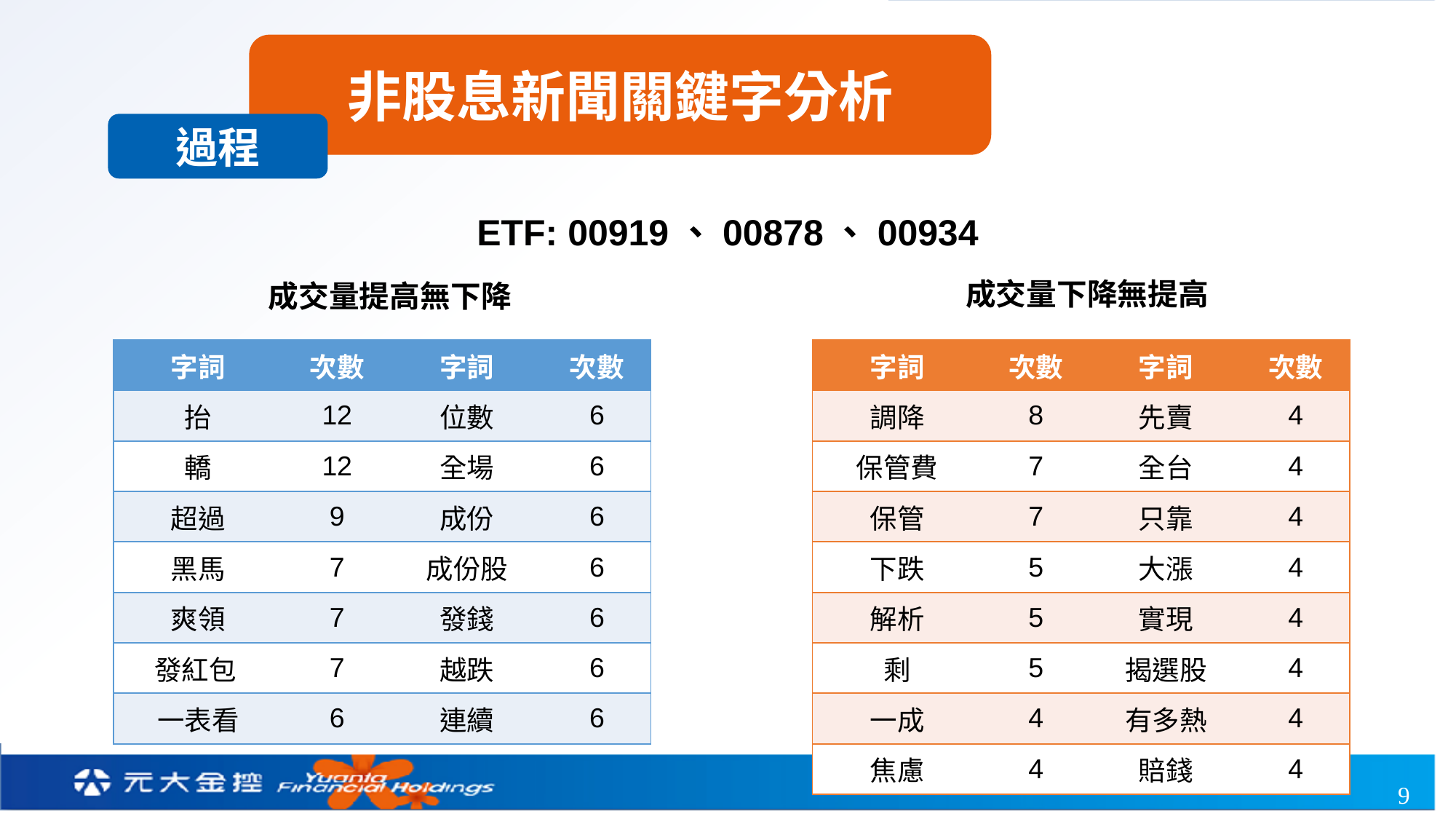

非股息新聞關鍵字分析
過程
ETF: 00919、00878、00934
成交量下降無提高
成交量提高無下降
| 字詞 | 次數 | 字詞 | 次數 |
| --- | --- | --- | --- |
| 抬 | 12 | 位數 | 6 |
| 轎 | 12 | 全場 | 6 |
| 超過 | 9 | 成份 | 6 |
| 黑馬 | 7 | 成份股 | 6 |
| 爽領 | 7 | 發錢 | 6 |
| 發紅包 | 7 | 越跌 | 6 |
| 一表看 | 6 | 連續 | 6 |
| 字詞 | 次數 | 字詞 | 次數 |
| --- | --- | --- | --- |
| 調降 | 8 | 先賣 | 4 |
| 保管費 | 7 | 全台 | 4 |
| 保管 | 7 | 只靠 | 4 |
| 下跌 | 5 | 大漲 | 4 |
| 解析 | 5 | 實現 | 4 |
| 剩 | 5 | 揭選股 | 4 |
| 一成 | 4 | 有多熱 | 4 |
| 焦慮 | 4 | 賠錢 | 4 |
9